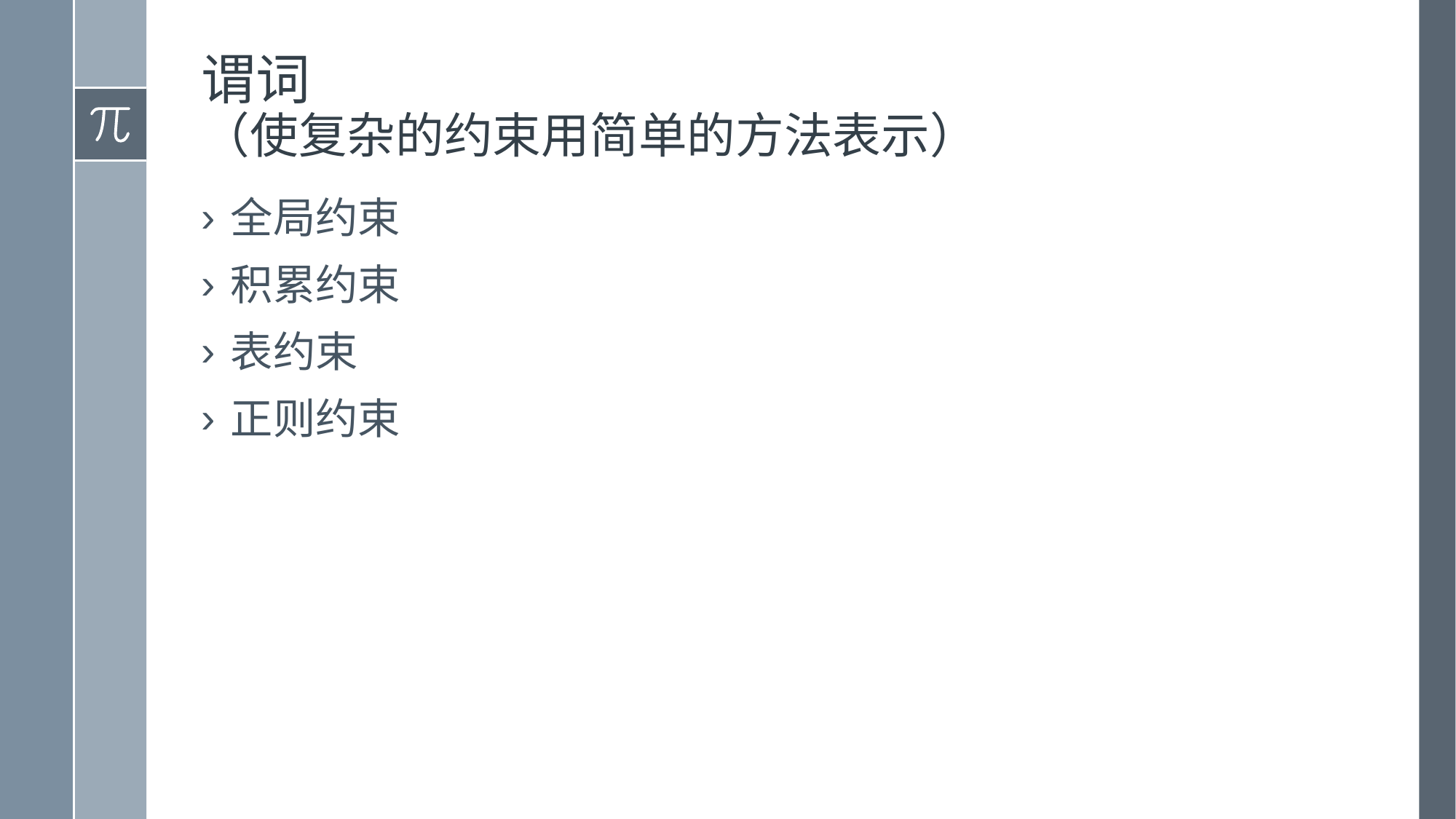

# 谓词 （使复杂的约束用简单的方法表示）
全局约束
积累约束
表约束
正则约束